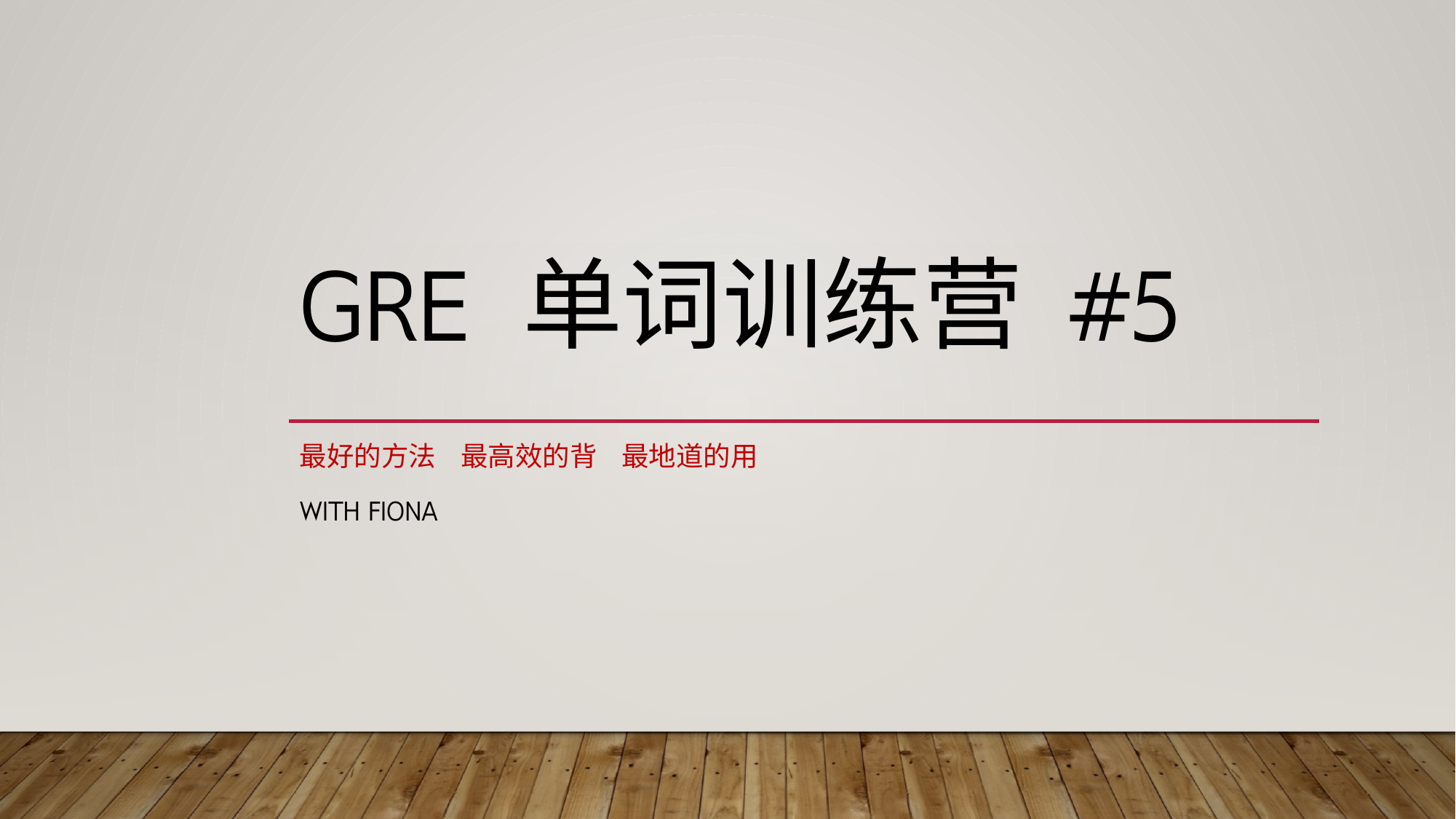

# GRE 单词训练营 #5
最好的方法    最高效的背    最地道的用
With Fiona